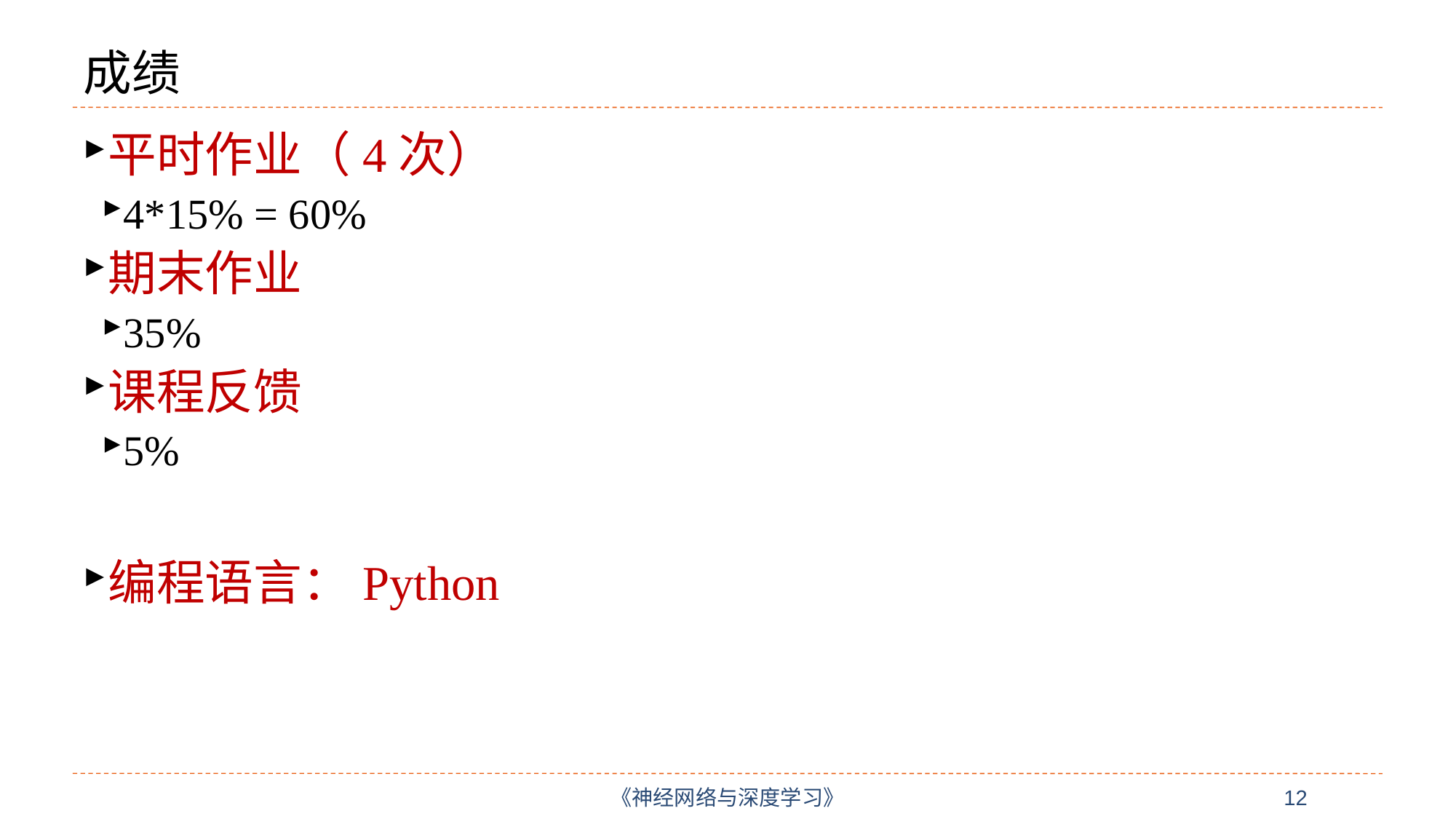

# 成绩
平时作业（4次）
4*15% = 60%
期末作业
35%
课程反馈
5%

编程语言：Python